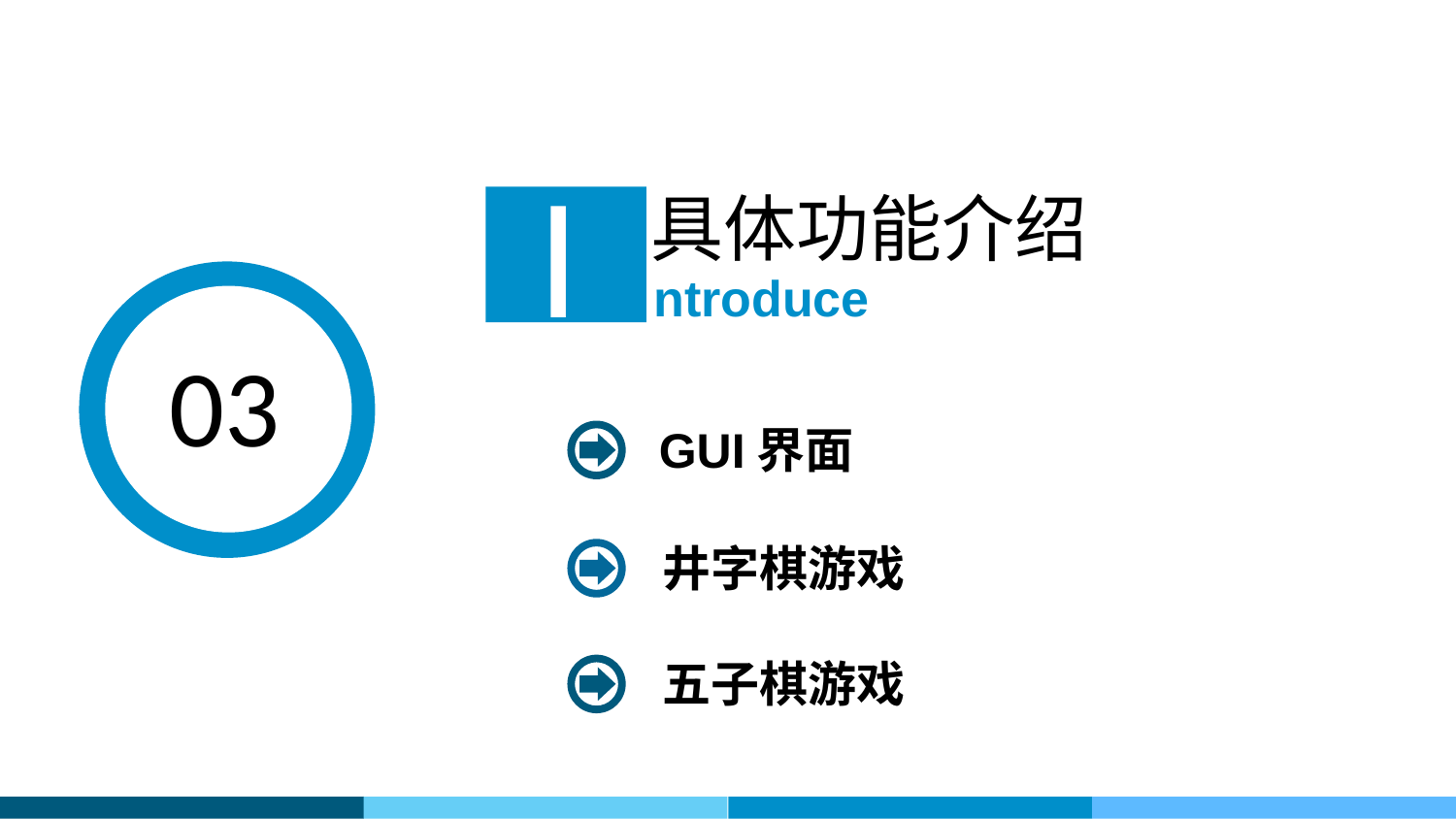

I
具体功能介绍

ntroduce

03
GUI界面

井字棋游戏

五子棋游戏